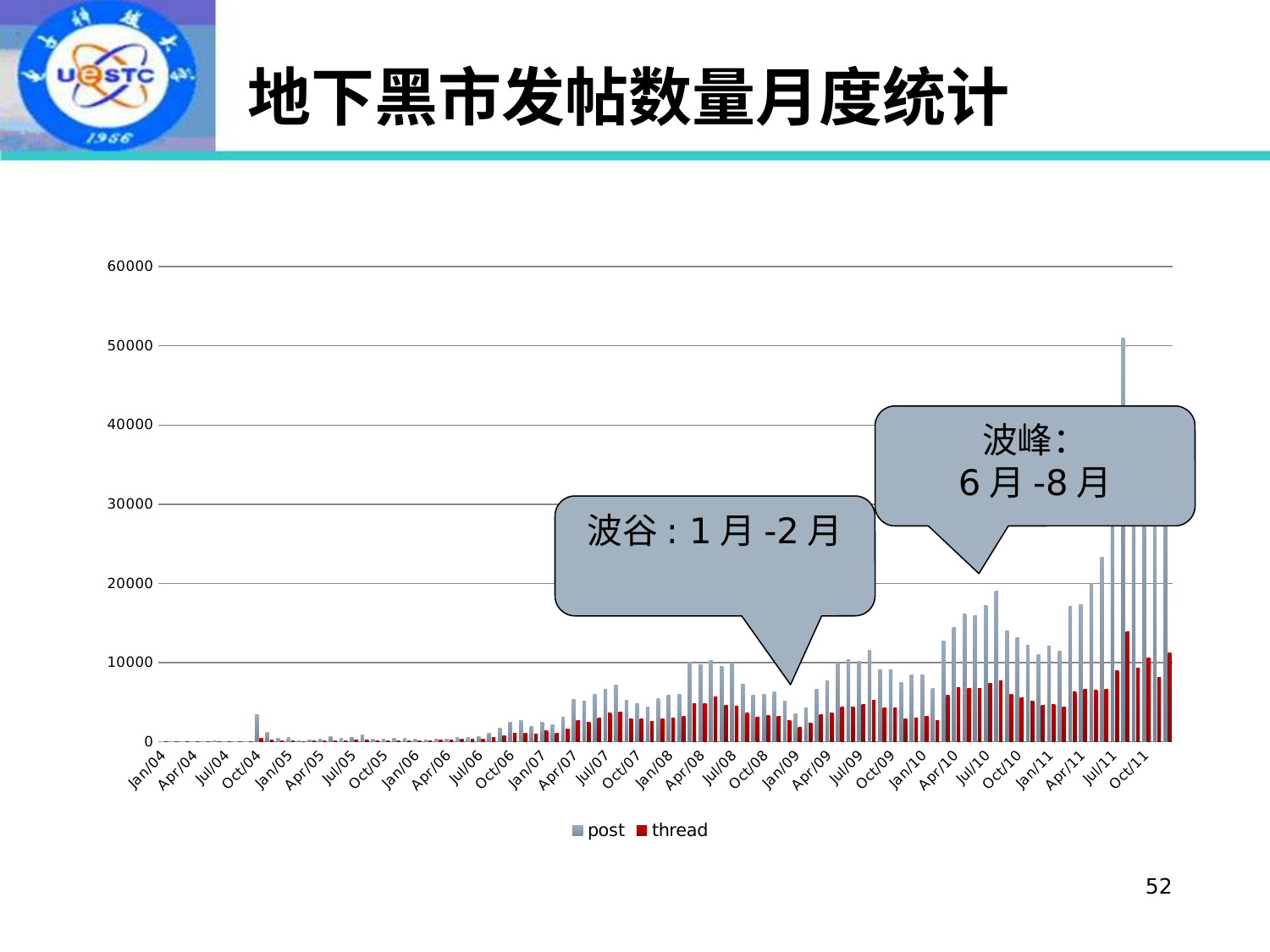

# 地下黑市发帖数量月度统计

### Chart

| Category | post | thread |
|---|---|---|
| 37987 | 12.0 | 11.0 |
| 38018 | 15.0 | 12.0 |
| 38047 | 7.0 | 5.0 |
| 38078 | 10.0 | 8.0 |
| 38108 | 49.0 | 22.0 |
| 38139 | 93.0 | 50.0 |
| 38169 | 37.0 | 31.0 |
| 38200 | 34.0 | 26.0 |
| 38231 | 59.0 | 27.0 |
| 38261 | 3392.0 | 470.0 |
| 38292 | 1147.0 | 204.0 |
| 38322 | 420.0 | 84.0 |
| 38353 | 500.0 | 96.0 |
| 38384 | 152.0 | 55.0 |
| 38412 | 200.0 | 91.0 |
| 38443 | 288.0 | 90.0 |
| 38473 | 652.0 | 143.0 |
| 38504 | 488.0 | 141.0 |
| 38534 | 603.0 | 220.0 |
| 38565 | 882.0 | 283.0 |
| 38596 | 321.0 | 135.0 |
| 38626 | 364.0 | 153.0 |
| 38657 | 450.0 | 149.0 |
| 38687 | 419.0 | 169.0 |
| 38718 | 359.0 | 170.0 |
| 38749 | 265.0 | 174.0 |
| 38777 | 390.0 | 252.0 |
| 38808 | 373.0 | 233.0 |
| 38838 | 523.0 | 286.0 |
| 38869 | 526.0 | 303.0 |
| 38899 | 655.0 | 358.0 |
| 38930 | 1049.0 | 535.0 |
| 38961 | 1718.0 | 769.0 |
| 38991 | 2418.0 | 1112.0 |
| 39022 | 2641.0 | 1090.0 |
| 39052 | 1893.0 | 1002.0 |
| 39083 | 2479.0 | 1363.0 |
| 39114 | 2118.0 | 1125.0 |
| 39142 | 3065.0 | 1636.0 |
| 39173 | 5369.0 | 2632.0 |
| 39203 | 5106.0 | 2502.0 |
| 39234 | 5999.0 | 2995.0 |
| 39264 | 6672.0 | 3622.0 |
| 39295 | 7134.0 | 3711.0 |
| 39326 | 5205.0 | 2915.0 |
| 39356 | 4835.0 | 2848.0 |
| 39387 | 4418.0 | 2594.0 |
| 39417 | 5443.0 | 2898.0 |
| 39448 | 5921.0 | 3016.0 |
| 39479 | 5972.0 | 3183.0 |
| 39508 | 10042.0 | 4823.0 |
| 39539 | 9761.0 | 4813.0 |
| 39569 | 10251.0 | 5683.0 |
| 39600 | 9496.0 | 4647.0 |
| 39630 | 9967.0 | 4543.0 |
| 39661 | 7327.0 | 3599.0 |
| 39692 | 5937.0 | 3132.0 |
| 39722 | 6049.0 | 3347.0 |
| 39753 | 6270.0 | 3230.0 |
| 39783 | 5169.0 | 2703.0 |
| 39814 | 3518.0 | 1881.0 |
| 39845 | 4322.0 | 2340.0 |
| 39873 | 6612.0 | 3468.0 |
| 39904 | 7760.0 | 3670.0 |
| 39934 | 9985.0 | 4346.0 |
| 39965 | 10354.0 | 4433.0 |
| 39995 | 10139.0 | 4745.0 |
| 40026 | 11587.0 | 5268.0 |
| 40057 | 9147.0 | 4287.0 |
| 40087 | 9148.0 | 4283.0 |
| 40118 | 7509.0 | 2888.0 |
| 40148 | 8444.0 | 2955.0 |
| 40179 | 8504.0 | 3249.0 |
| 40210 | 6772.0 | 2660.0 |
| 40238 | 12751.0 | 5866.0 |
| 40269 | 14489.0 | 6815.0 |
| 40299 | 16106.0 | 6783.0 |
| 40330 | 15932.0 | 6750.0 |
| 40360 | 17241.0 | 7342.0 |
| 40391 | 19076.0 | 7706.0 |
| 40422 | 13968.0 | 5979.0 |
| 40452 | 13180.0 | 5585.0 |
| 40483 | 12195.0 | 5138.0 |
| 40513 | 10981.0 | 4579.0 |
| 40544 | 12040.0 | 4681.0 |
| 40575 | 11402.0 | 4361.0 |
| 40603 | 17105.0 | 6309.0 |
| 40634 | 17319.0 | 6691.0 |
| 40664 | 20002.0 | 6488.0 |
| 40695 | 23272.0 | 6686.0 |
| 40725 | 34141.0 | 9005.0 |
| 40756 | 51033.0 | 13905.0 |
| 40787 | 33316.0 | 9343.0 |
| 40817 | 34769.0 | 10586.0 |
| 40848 | 27576.0 | 8125.0 |
| 40878 | 38701.0 | 11230.0 |
波峰：
6月-8月
波谷: 1月-2月

52